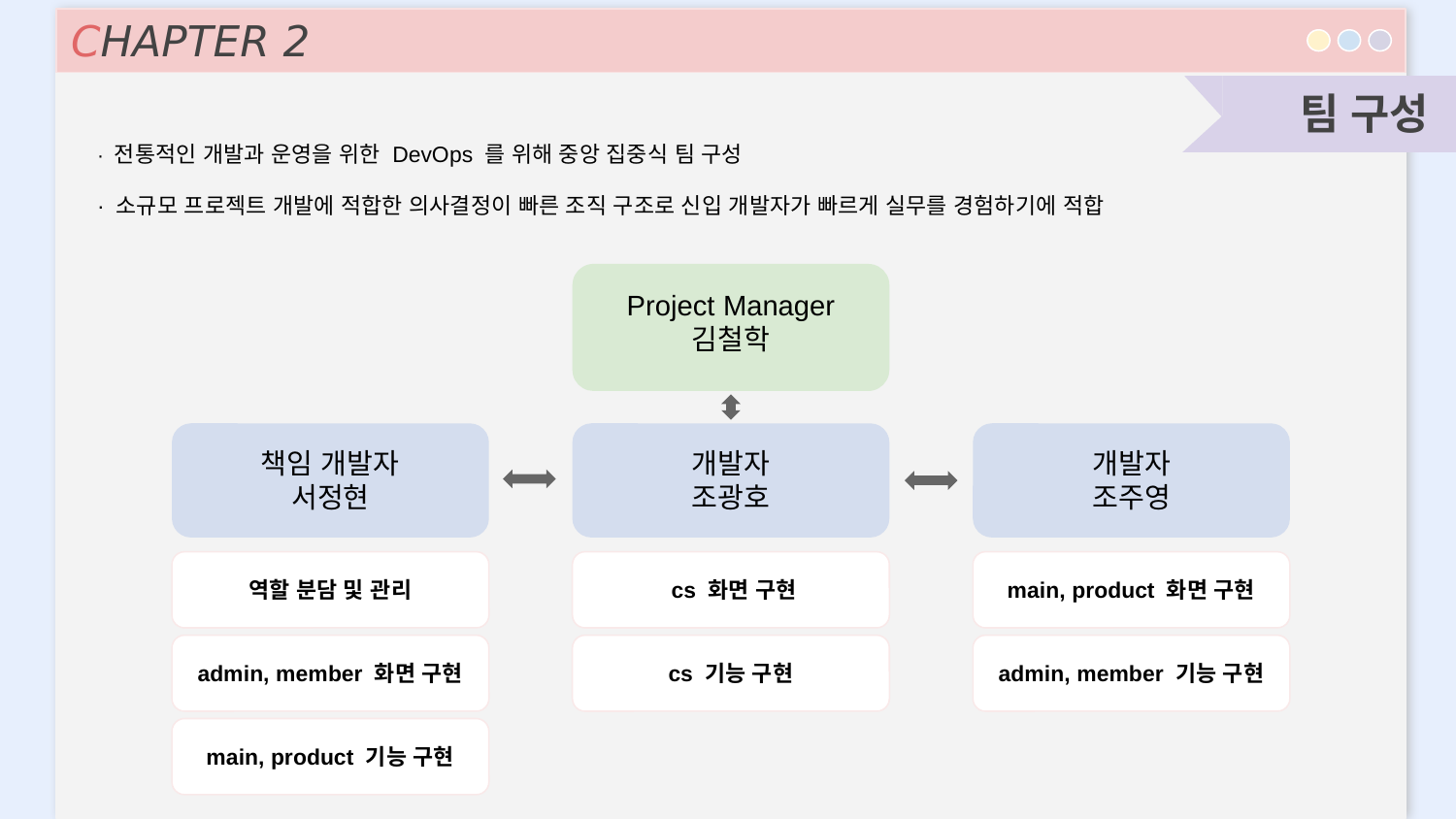

CHAPTER 2

팀 구성

· 전통적인 개발과 운영을 위한 DevOps 를 위해 중앙 집중식 팀 구성
· 소규모 프로젝트 개발에 적합한 의사결정이 빠른 조직 구조로 신입 개발자가 빠르게 실무를 경험하기에 적합

Project Manager
김철학

책임 개발자
서정현

개발자
조광호

개발자
조주영

역할 분담 및 관리
admin, member 화면 구현
main, product 기능 구현
 cs 화면 구현
cs 기능 구현
main, product 화면 구현
admin, member 기능 구현